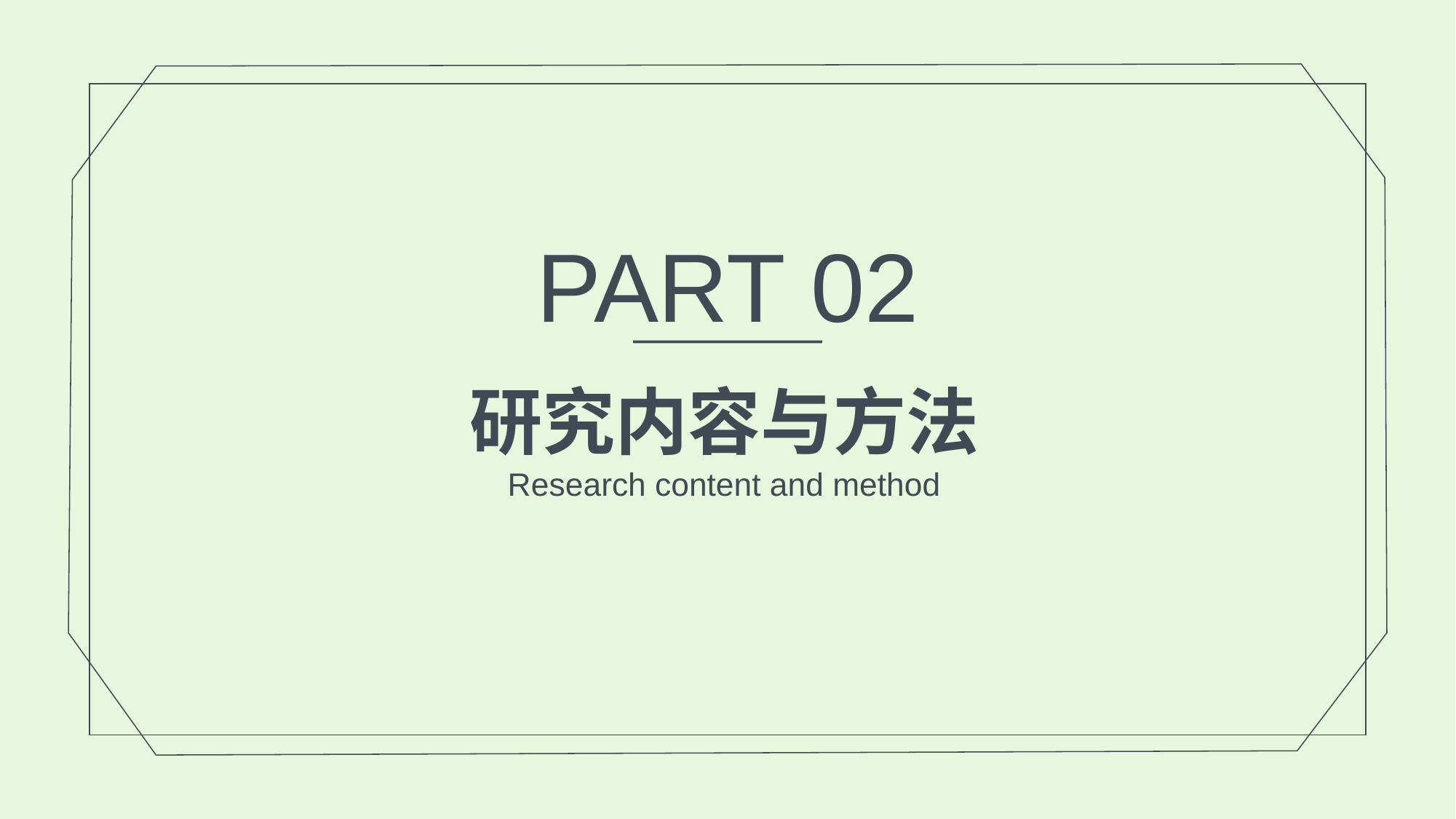

PART 02

研究内容与方法
Research content and method